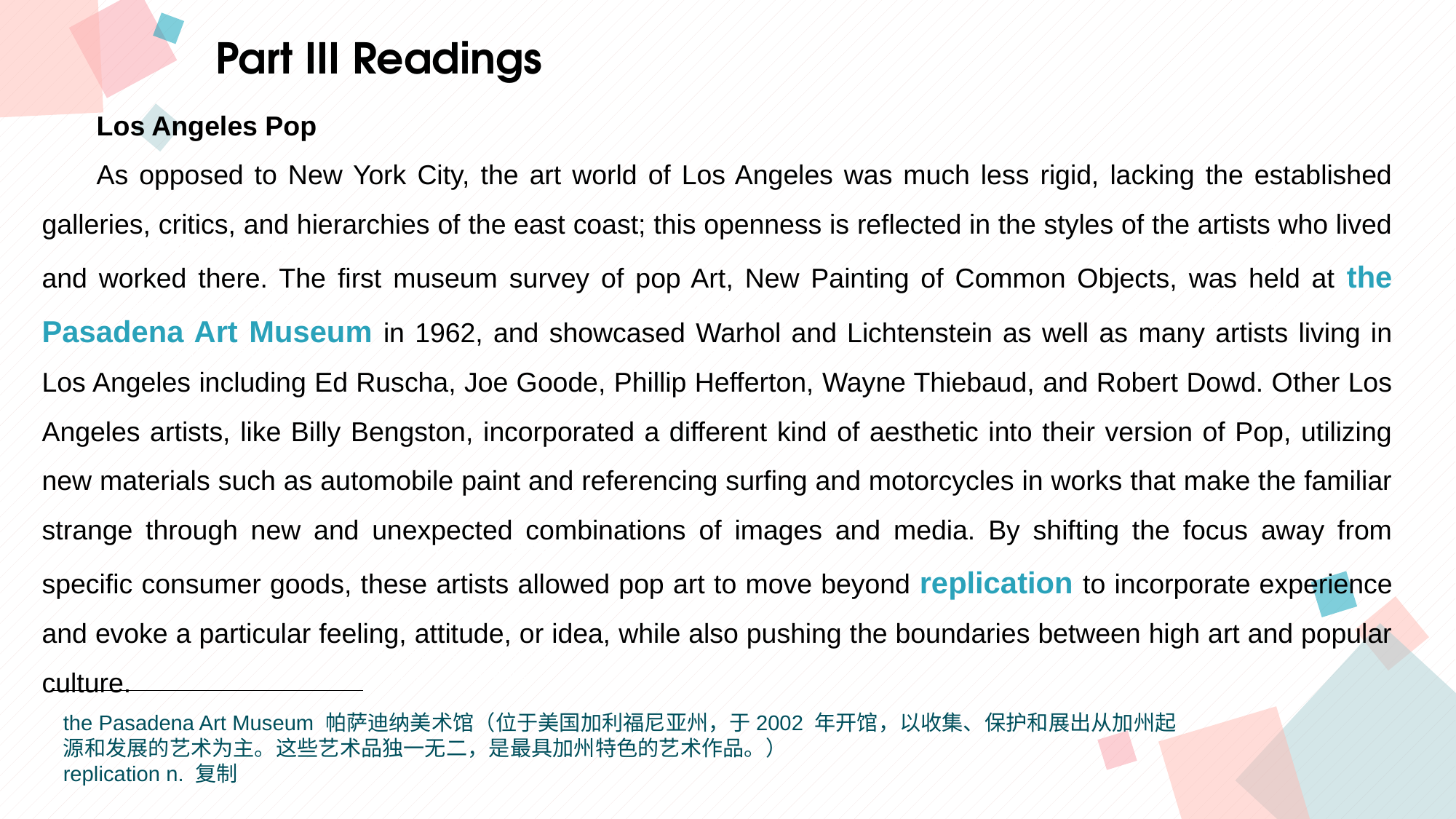

Part III Readings
Los Angeles Pop
As opposed to New York City, the art world of Los Angeles was much less rigid, lacking the established galleries, critics, and hierarchies of the east coast; this openness is reflected in the styles of the artists who lived and worked there. The first museum survey of pop Art, New Painting of Common Objects, was held at the Pasadena Art Museum in 1962, and showcased Warhol and Lichtenstein as well as many artists living in Los Angeles including Ed Ruscha, Joe Goode, Phillip Hefferton, Wayne Thiebaud, and Robert Dowd. Other Los Angeles artists, like Billy Bengston, incorporated a different kind of aesthetic into their version of Pop, utilizing new materials such as automobile paint and referencing surfing and motorcycles in works that make the familiar strange through new and unexpected combinations of images and media. By shifting the focus away from specific consumer goods, these artists allowed pop art to move beyond replication to incorporate experience and evoke a particular feeling, attitude, or idea, while also pushing the boundaries between high art and popular culture.
点击此处添加标题
点击此处添加标题
标题数字等都可以通过点击和重新输入进行更改，顶部“开始”面板中可以对字体、字号、颜色等进行修改。建议正文8-14号字，1.3倍字间距。
标题数字等都可以通过点击和重新输入进行更改，顶部“开始”面板中可以对字体、字号、颜色等进行修改。建议正文8-14号字，1.3倍字间距。
标题数字等都可以通过点击和重新输入进行更改，顶部“开始”面板中可以对字体、字号、颜色等进行修改。建议正文8-14号字，1.3倍字间距。
点击此处添加标题
标题数字等都可以通过点击和重新输入进行更改，顶部“开始”面板中可以对字体、字号、颜色等进行修改。建议正文8-14号字，1.3倍字间距。
the Pasadena Art Museum 帕萨迪纳美术馆（位于美国加利福尼亚州，于2002 年开馆，以收集、保护和展出从加州起
源和发展的艺术为主。这些艺术品独一无二，是最具加州特色的艺术作品。）
replication n. 复制